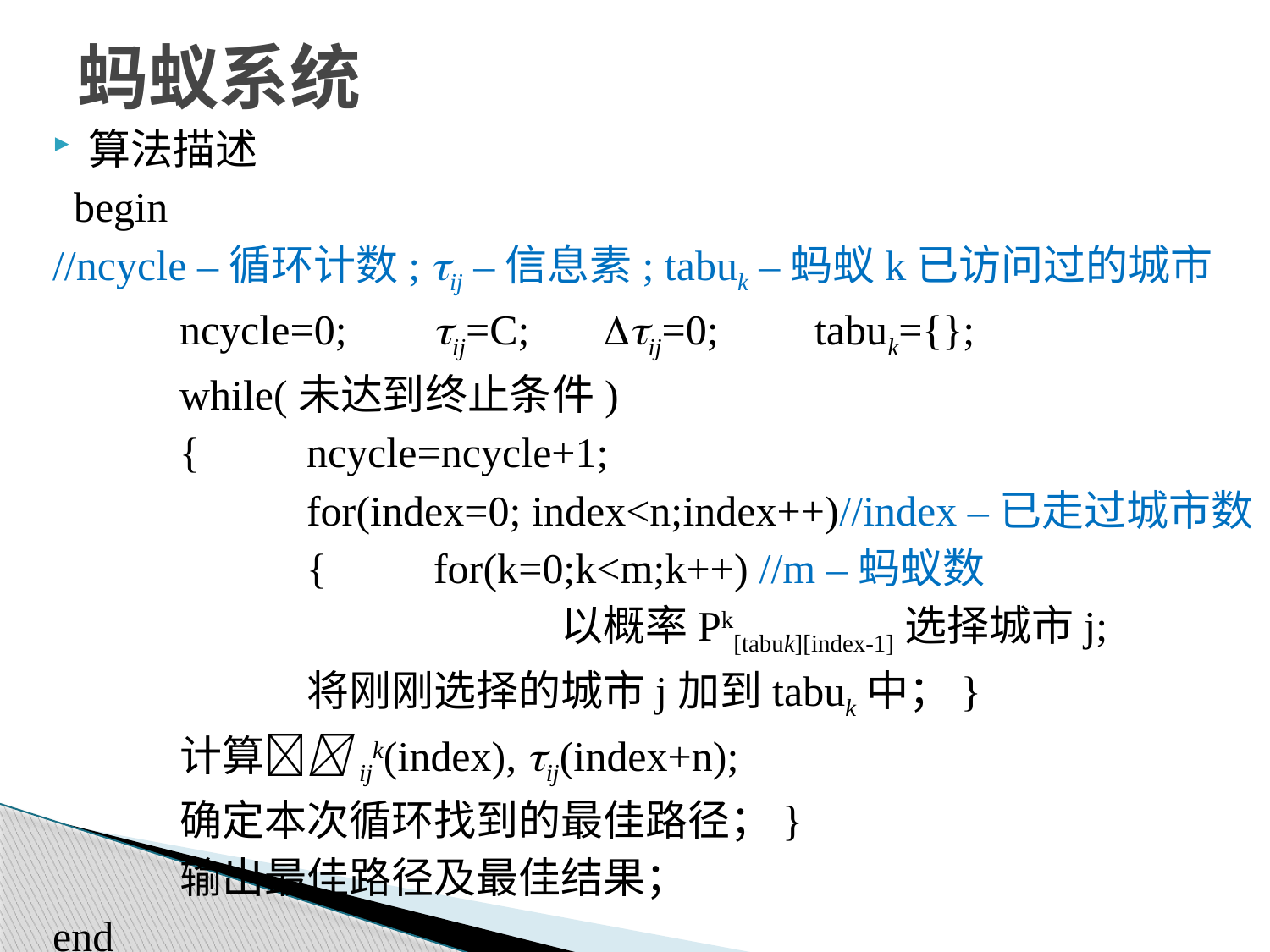

# 蚂蚁系统
算法描述
  begin
//ncycle –循环计数; τij –信息素; tabuk –蚂蚁k已访问过的城市
  	ncycle=0;   	τij=C;       Δτij=0;	tabuk={};
	while(未达到终止条件)
	{	ncycle=ncycle+1;
		for(index=0; index<n;index++)//index –已走过城市数
		{	for(k=0;k<m;k++) //m –蚂蚁数
				以概率Pk[tabuk][index-1]选择城市j;
		将刚刚选择的城市j加到tabuk中；}
	计算Δτijk(index), τij(index+n);
	确定本次循环找到的最佳路径；}
	输出最佳路径及最佳结果；
end